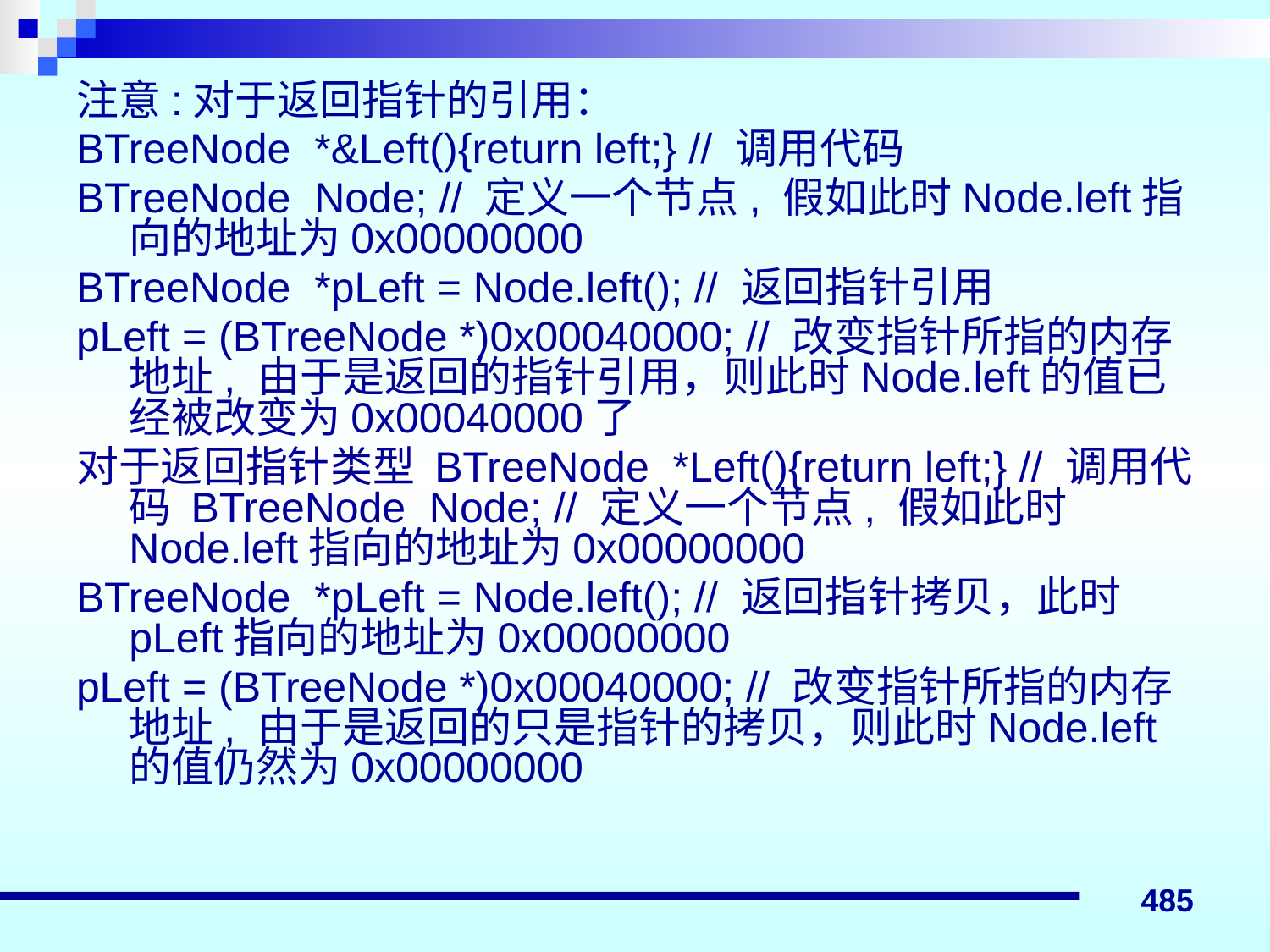

注意:对于返回指针的引用：
BTreeNode  *&Left(){return left;} // 调用代码
BTreeNode  Node; // 定义一个节点, 假如此时Node.left指向的地址为0x00000000
BTreeNode  *pLeft = Node.left(); // 返回指针引用
pLeft = (BTreeNode *)0x00040000; // 改变指针所指的内存地址, 由于是返回的指针引用，则此时Node.left的值已经被改变为0x00040000了
对于返回指针类型 BTreeNode  *Left(){return left;} // 调用代码 BTreeNode  Node; // 定义一个节点, 假如此时Node.left指向的地址为0x00000000
BTreeNode  *pLeft = Node.left(); // 返回指针拷贝，此时pLeft指向的地址为0x00000000
pLeft = (BTreeNode *)0x00040000; // 改变指针所指的内存地址, 由于是返回的只是指针的拷贝，则此时Node.left的值仍然为0x00000000

485